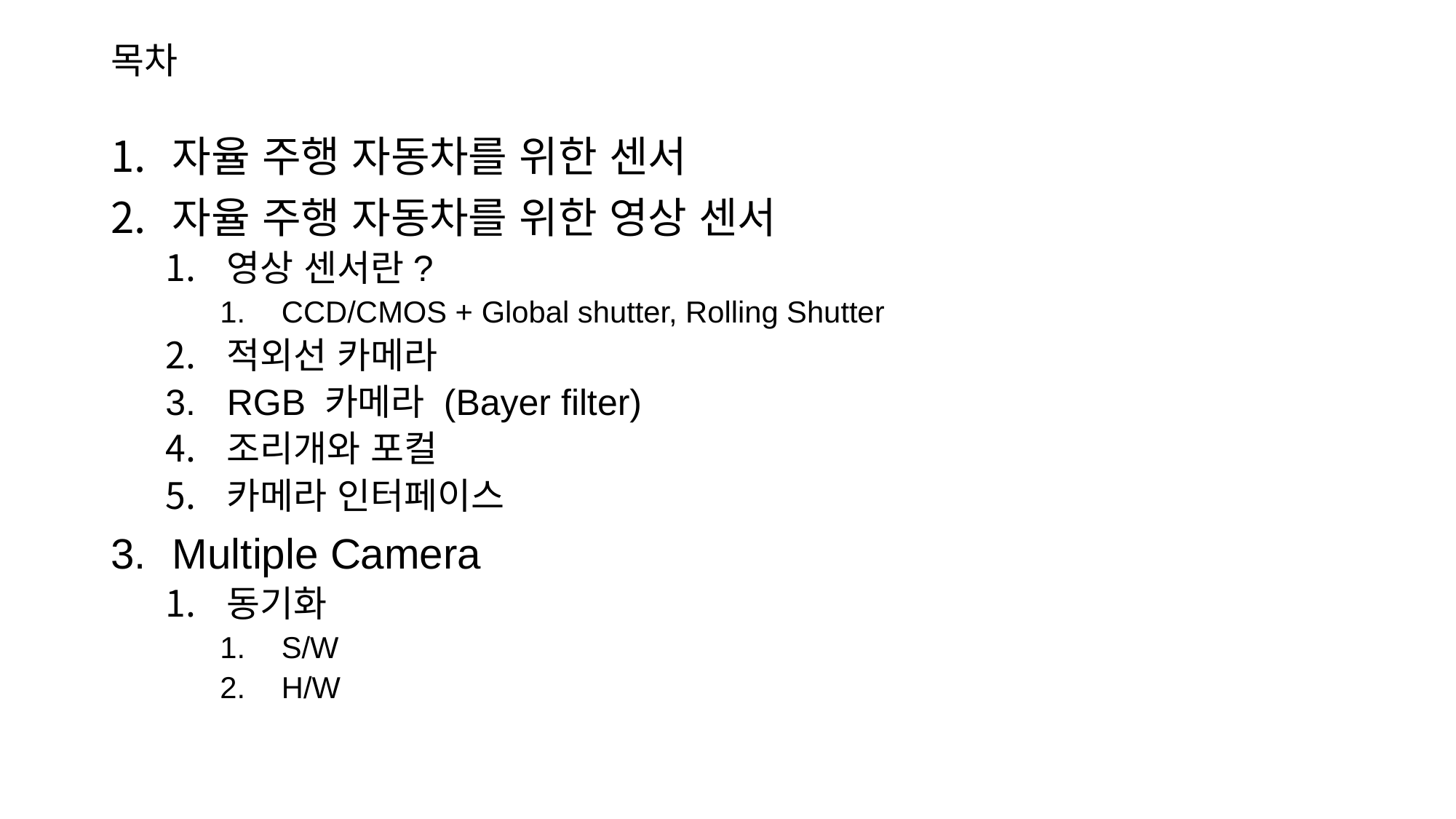

# 목차
자율 주행 자동차를 위한 센서
자율 주행 자동차를 위한 영상 센서
영상 센서란?
CCD/CMOS + Global shutter, Rolling Shutter
적외선 카메라
RGB 카메라 (Bayer filter)
조리개와 포컬
카메라 인터페이스
Multiple Camera
동기화
S/W
H/W